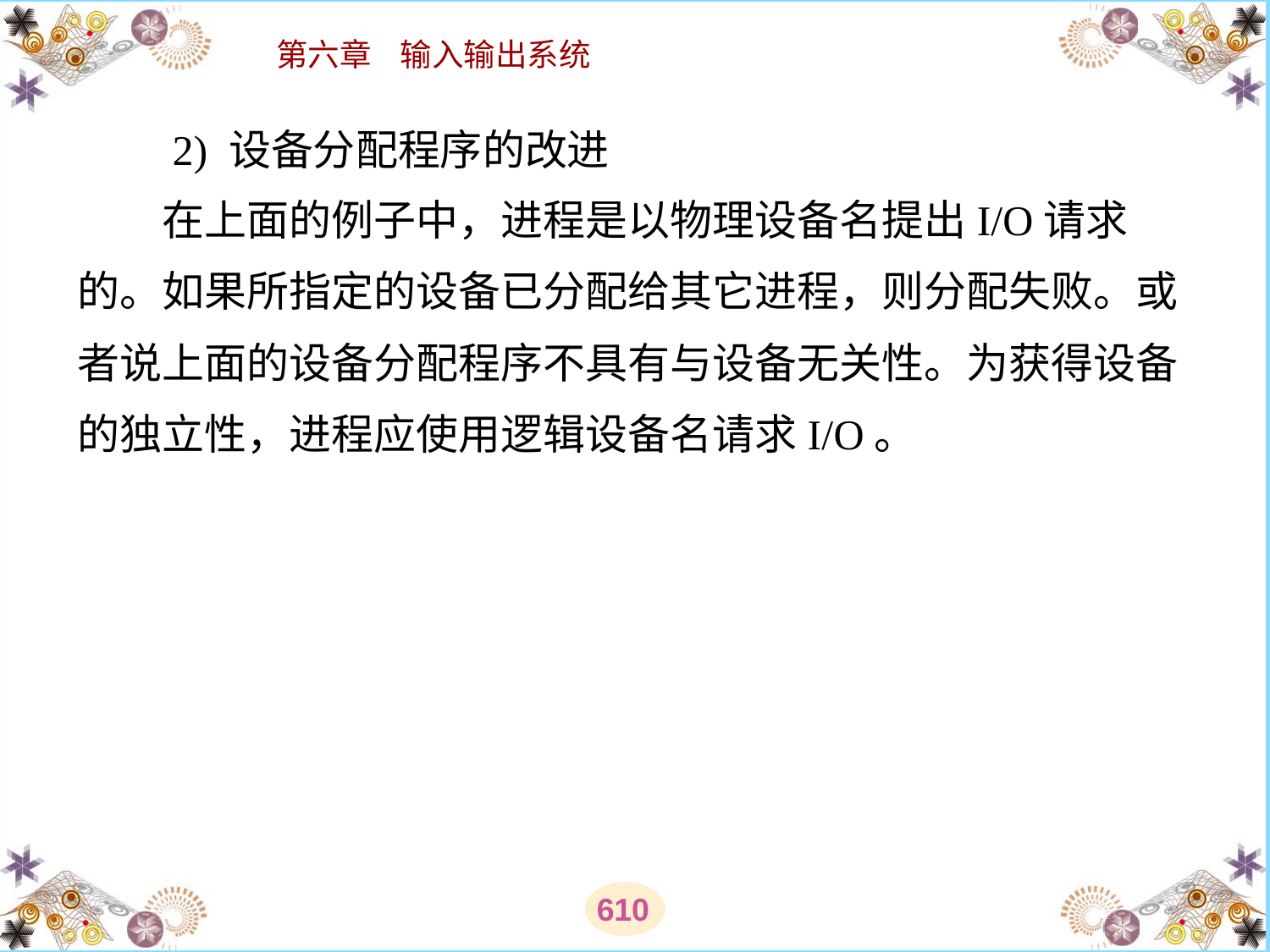

# 2) 设备分配程序的改进 　　在上面的例子中，进程是以物理设备名提出I/O请求的。如果所指定的设备已分配给其它进程，则分配失败。或者说上面的设备分配程序不具有与设备无关性。为获得设备的独立性，进程应使用逻辑设备名请求I/O。